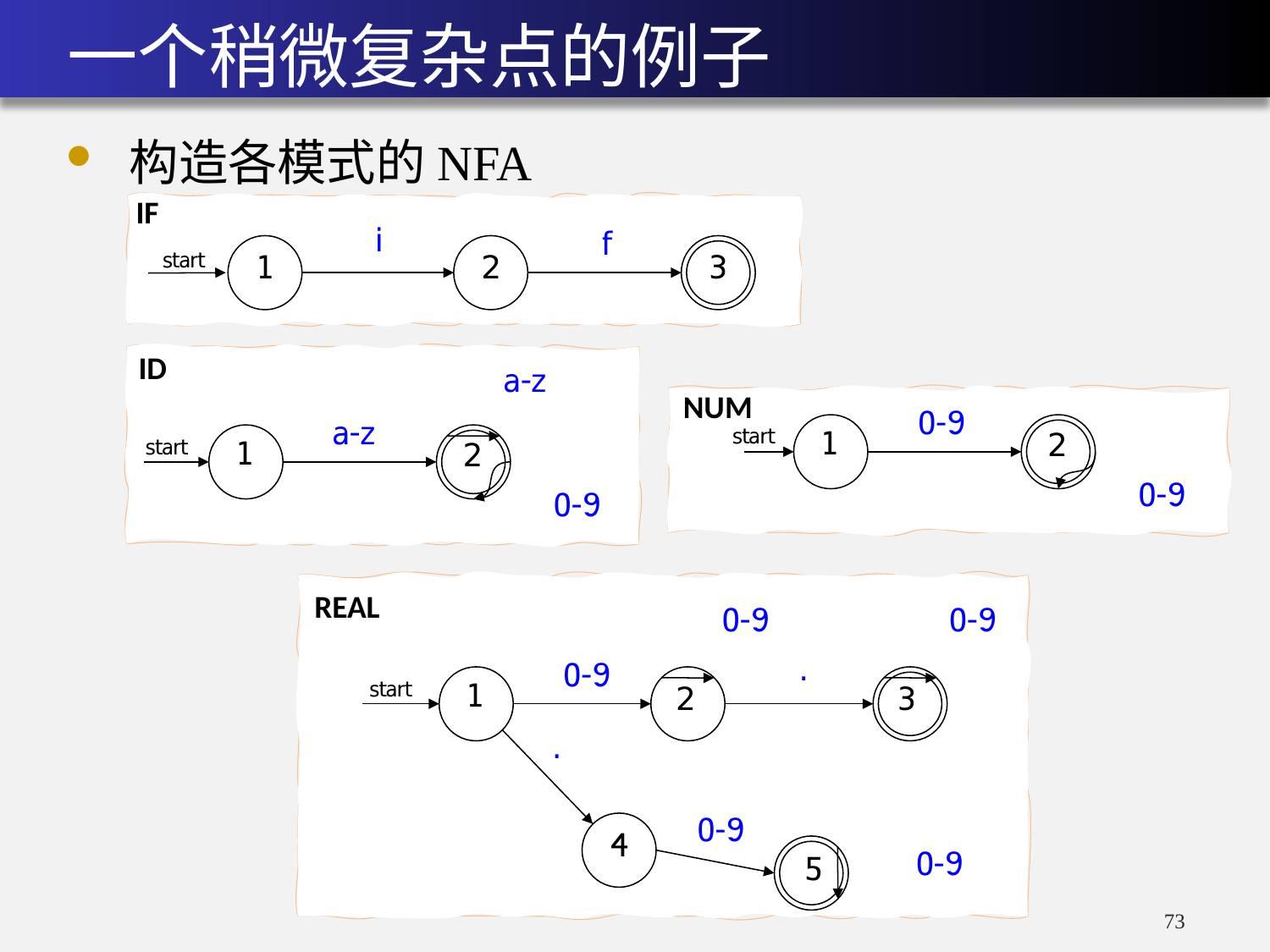

# 一个稍微复杂点的例子
构造各模式的NFA
IF

i

2

1
start
f

3
ID
a-z
a-z

2

1
0-9

start
NUM
0-9

2

start
1
0-9

REAL
0-9
0-9

2
0-9
.

3

1
start
.

4
0-9

5
0-9
73